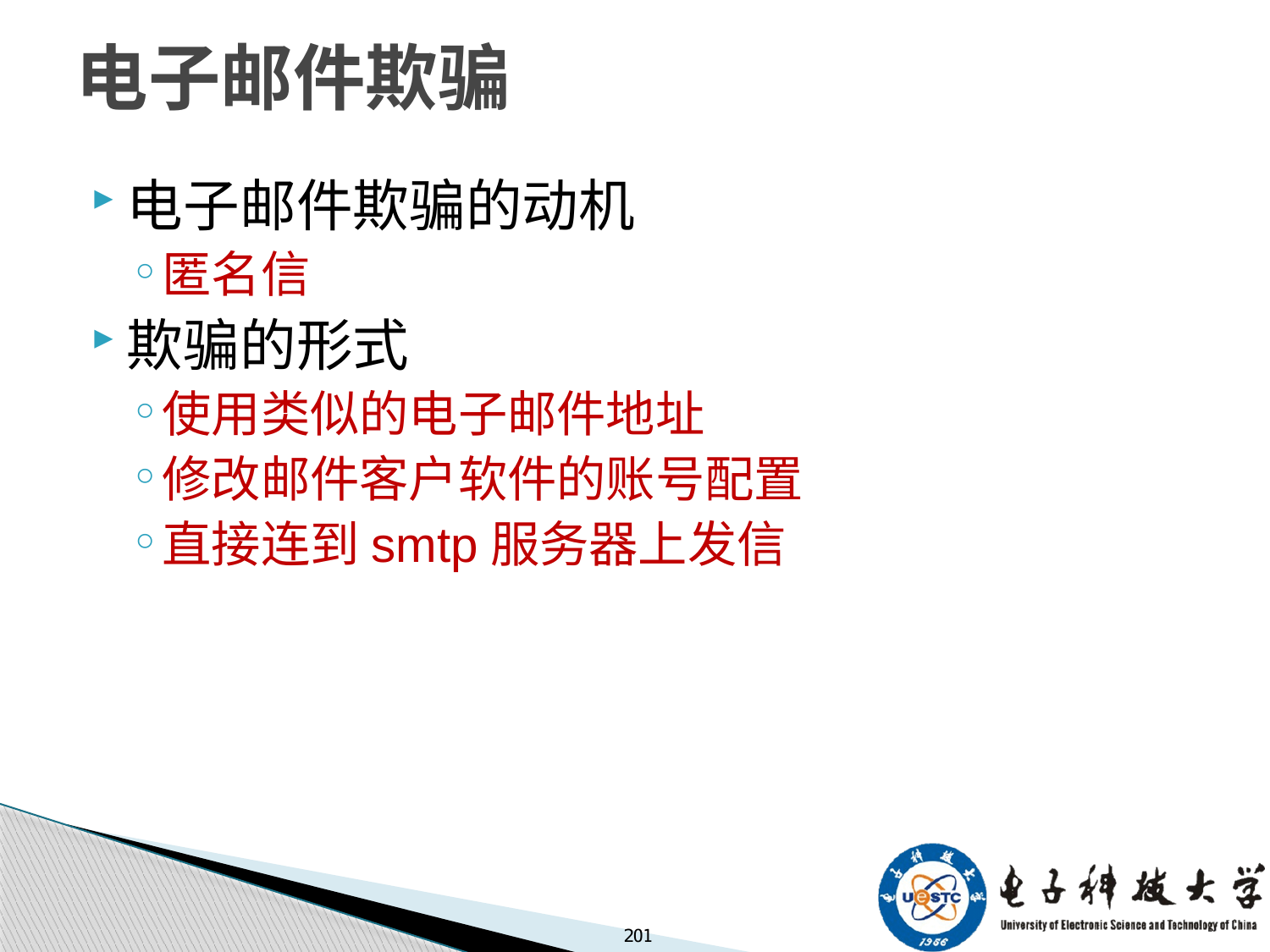

# 电子邮件欺骗
电子邮件欺骗的动机
匿名信
欺骗的形式
使用类似的电子邮件地址
修改邮件客户软件的账号配置
直接连到smtp服务器上发信
201